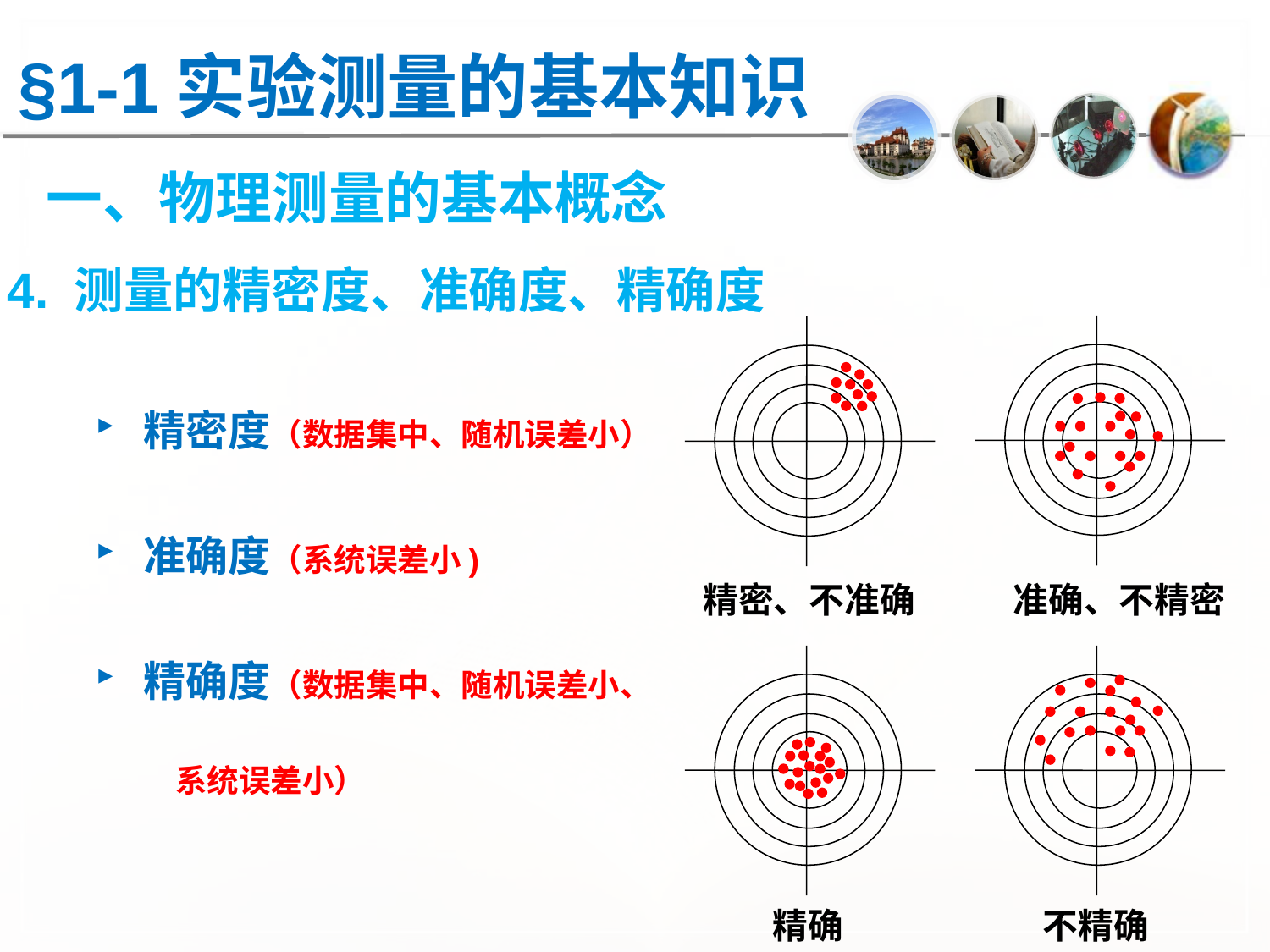

§1-1实验测量的基本知识
一、物理测量的基本概念
4. 测量的精密度、准确度、精确度

精密度（数据集中、随机误差小）
准确度（系统误差小)
精确度（数据集中、随机误差小、
          系统误差小）
准确、不精密
精密、不准确

精确
不精确